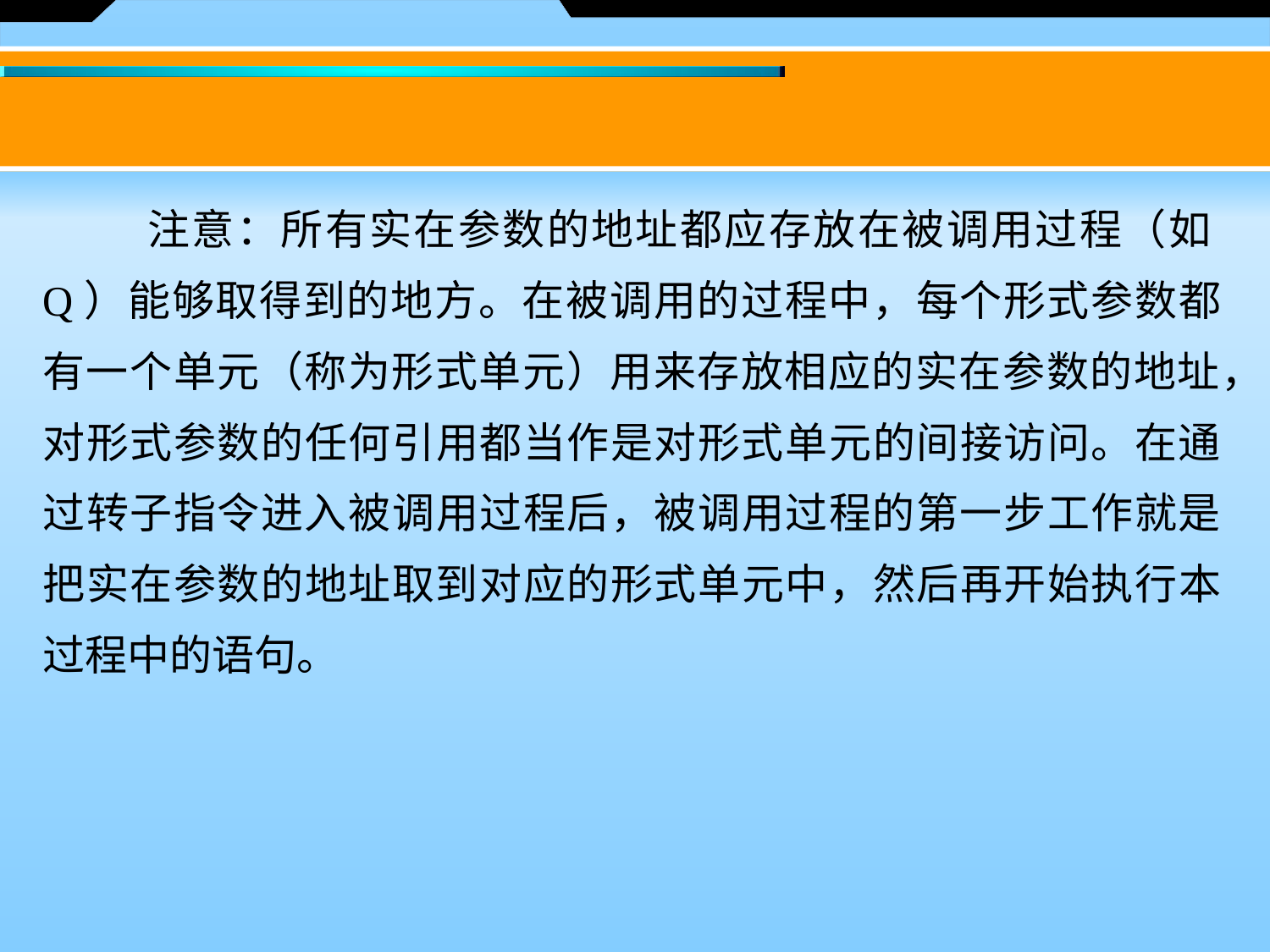

注意：所有实在参数的地址都应存放在被调用过程（如Q）能够取得到的地方。在被调用的过程中，每个形式参数都有一个单元（称为形式单元）用来存放相应的实在参数的地址，对形式参数的任何引用都当作是对形式单元的间接访问。在通过转子指令进入被调用过程后，被调用过程的第一步工作就是把实在参数的地址取到对应的形式单元中，然后再开始执行本过程中的语句。